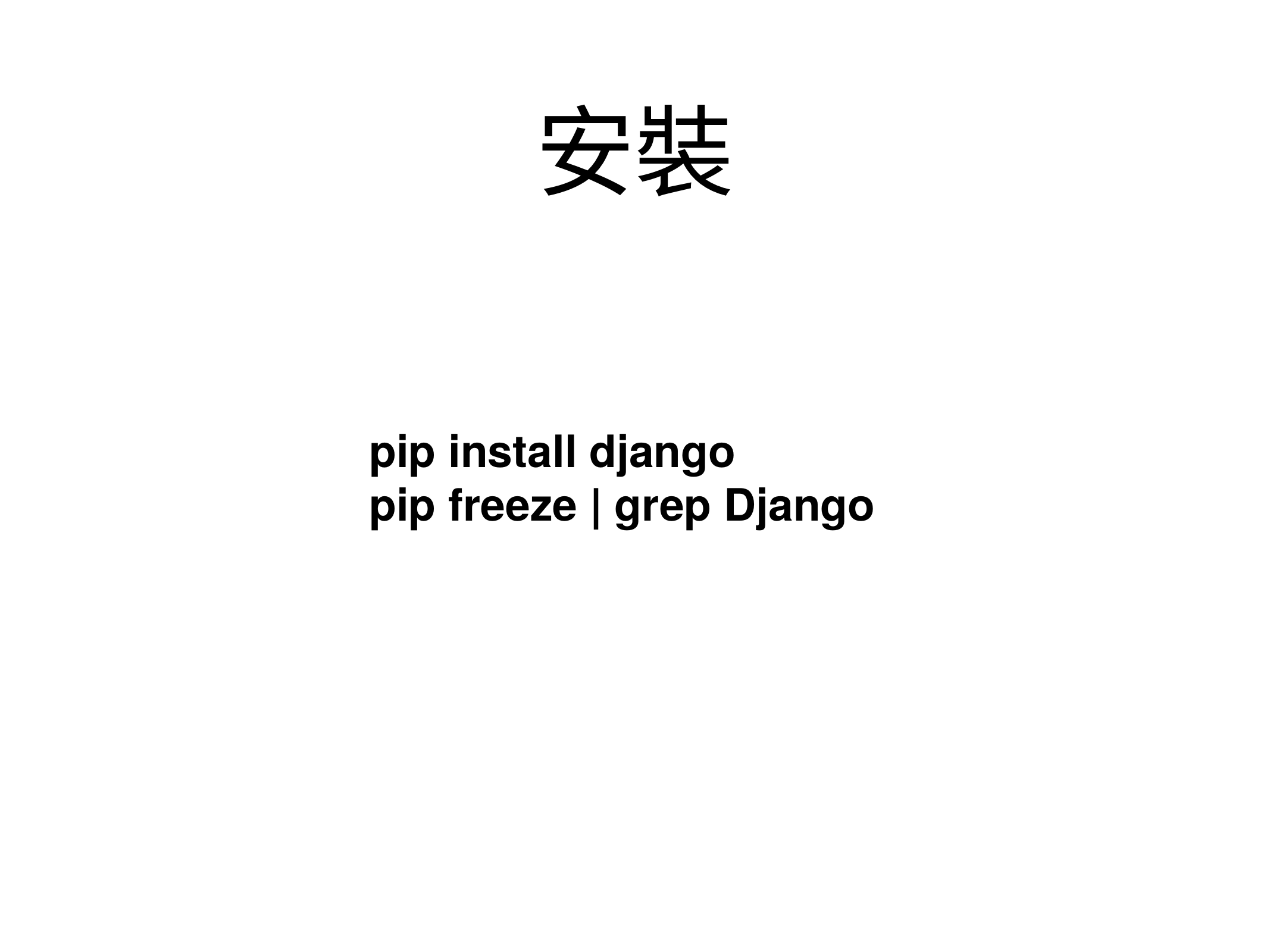

# 安裝
pip install django
pip freeze | grep Django